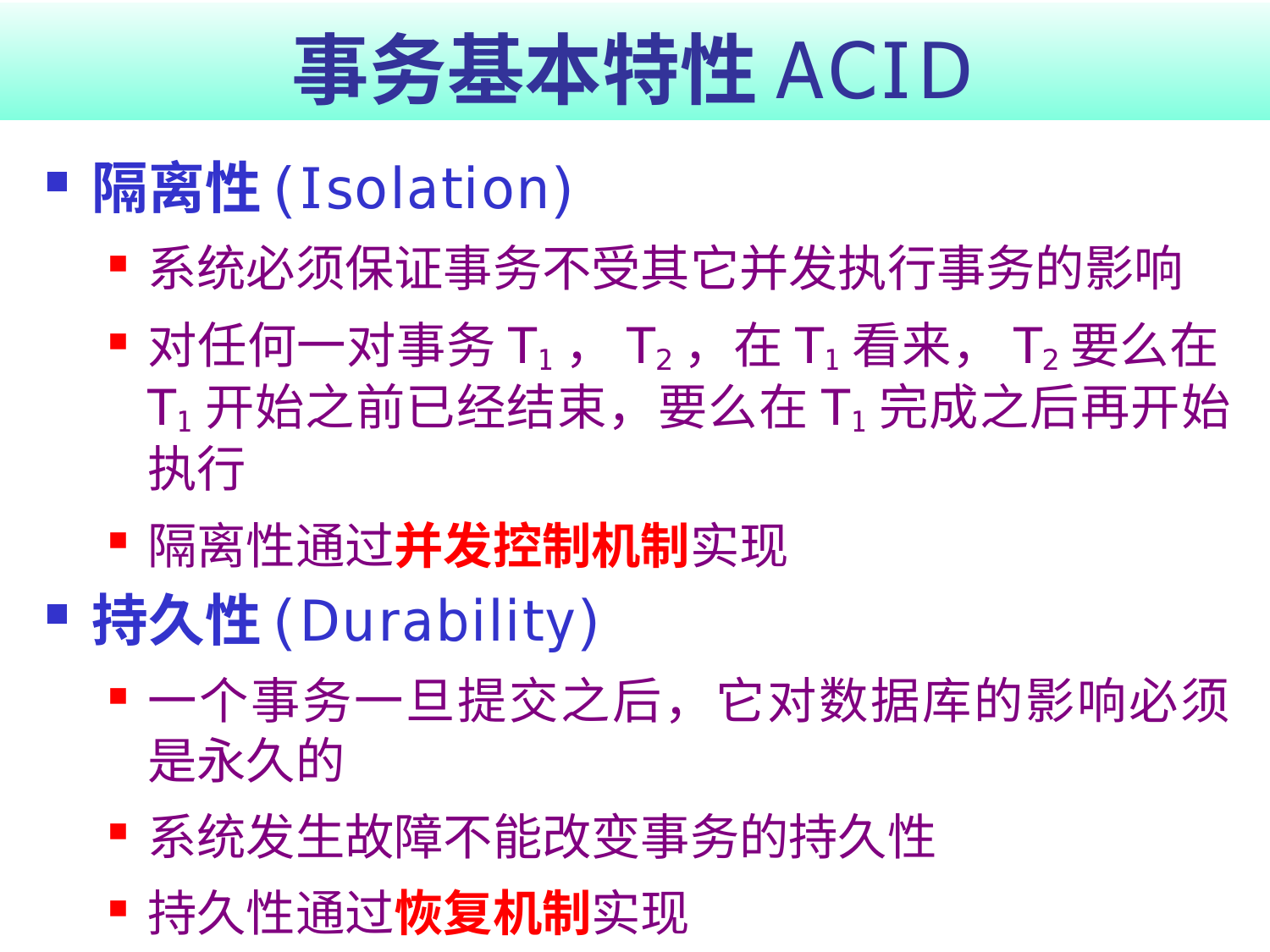

# 事务基本特性ACID
隔离性(Isolation)
系统必须保证事务不受其它并发执行事务的影响
对任何一对事务T1，T2，在T1看来，T2要么在T1开始之前已经结束，要么在T1完成之后再开始执行
隔离性通过并发控制机制实现
持久性(Durability)
一个事务一旦提交之后，它对数据库的影响必须是永久的
系统发生故障不能改变事务的持久性
持久性通过恢复机制实现